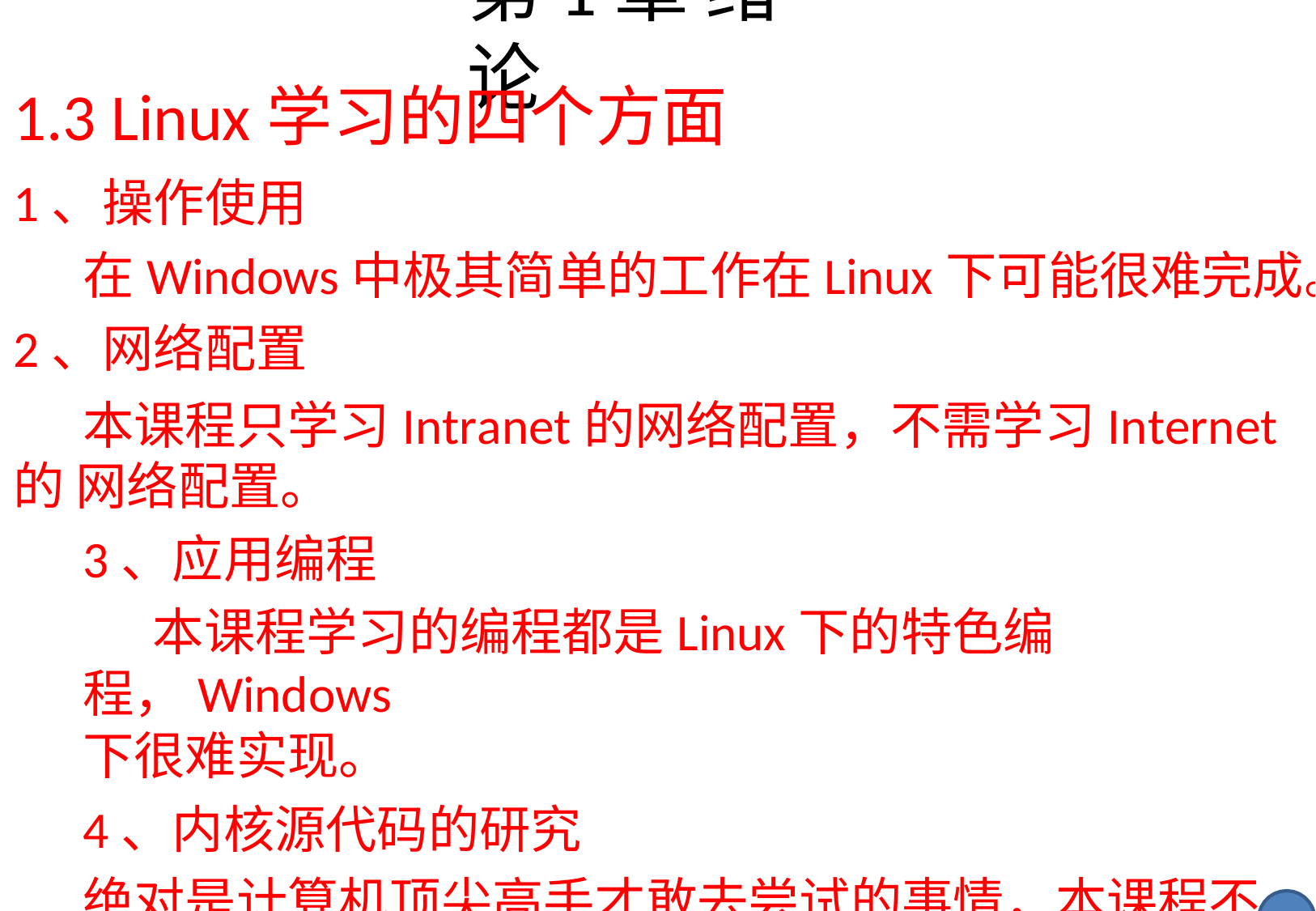

# 第1章 绪论
1.3 Linux学习的四个方面
1、操作使用
在Windows中极其简单的工作在Linux下可能很难完成。
2、网络配置
本课程只学习Intranet的网络配置，不需学习Internet的 网络配置。
3、应用编程
本课程学习的编程都是Linux下的特色编程，Windows
下很难实现。
4、内核源代码的研究
绝对是计算机顶尖高手才敢去尝试的事情，本课程不 涉及，老师可以提供指导。